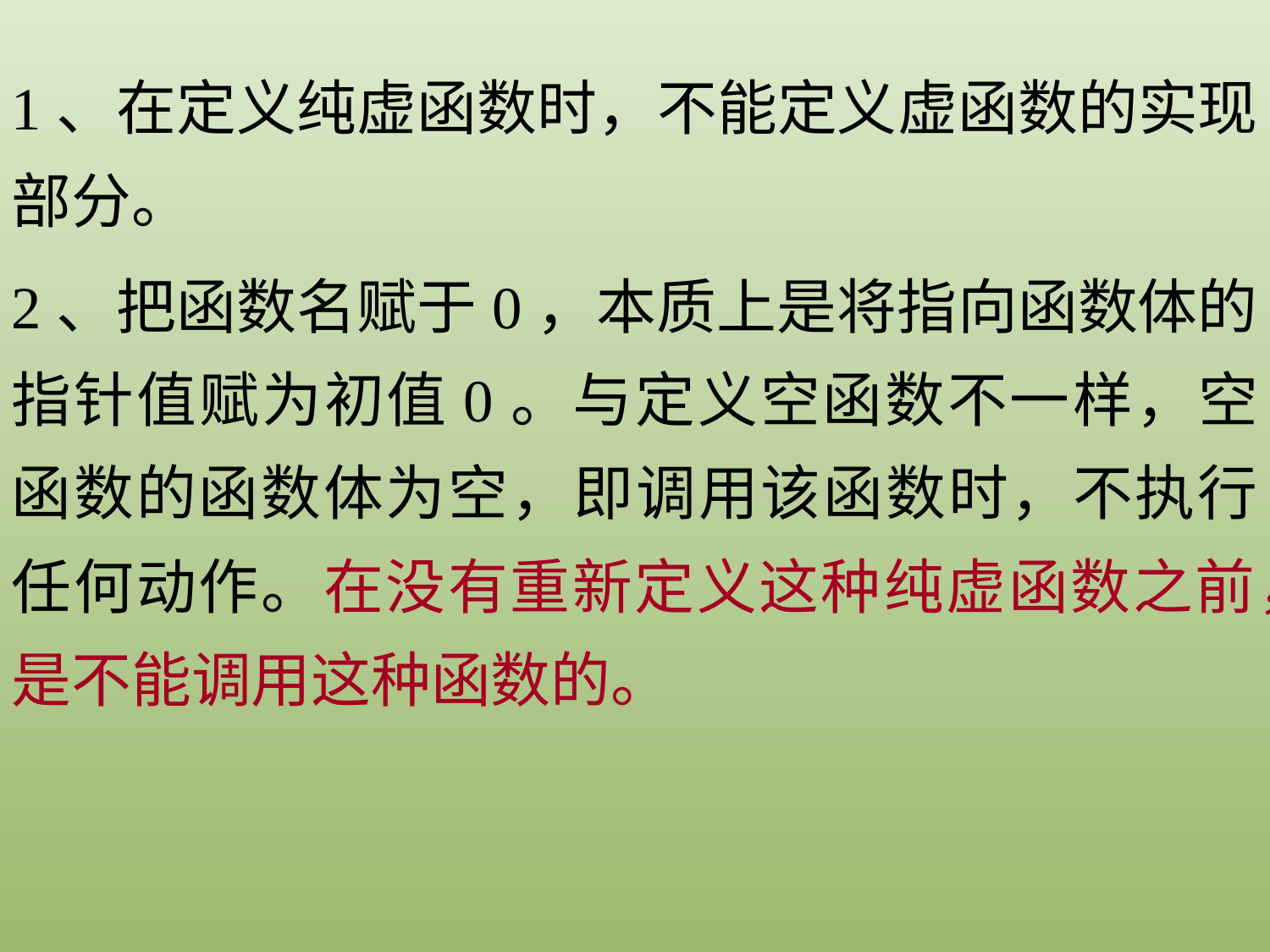

1、在定义纯虚函数时，不能定义虚函数的实现部分。
2、把函数名赋于0，本质上是将指向函数体的指针值赋为初值0。与定义空函数不一样，空函数的函数体为空，即调用该函数时，不执行任何动作。在没有重新定义这种纯虚函数之前，是不能调用这种函数的。
800